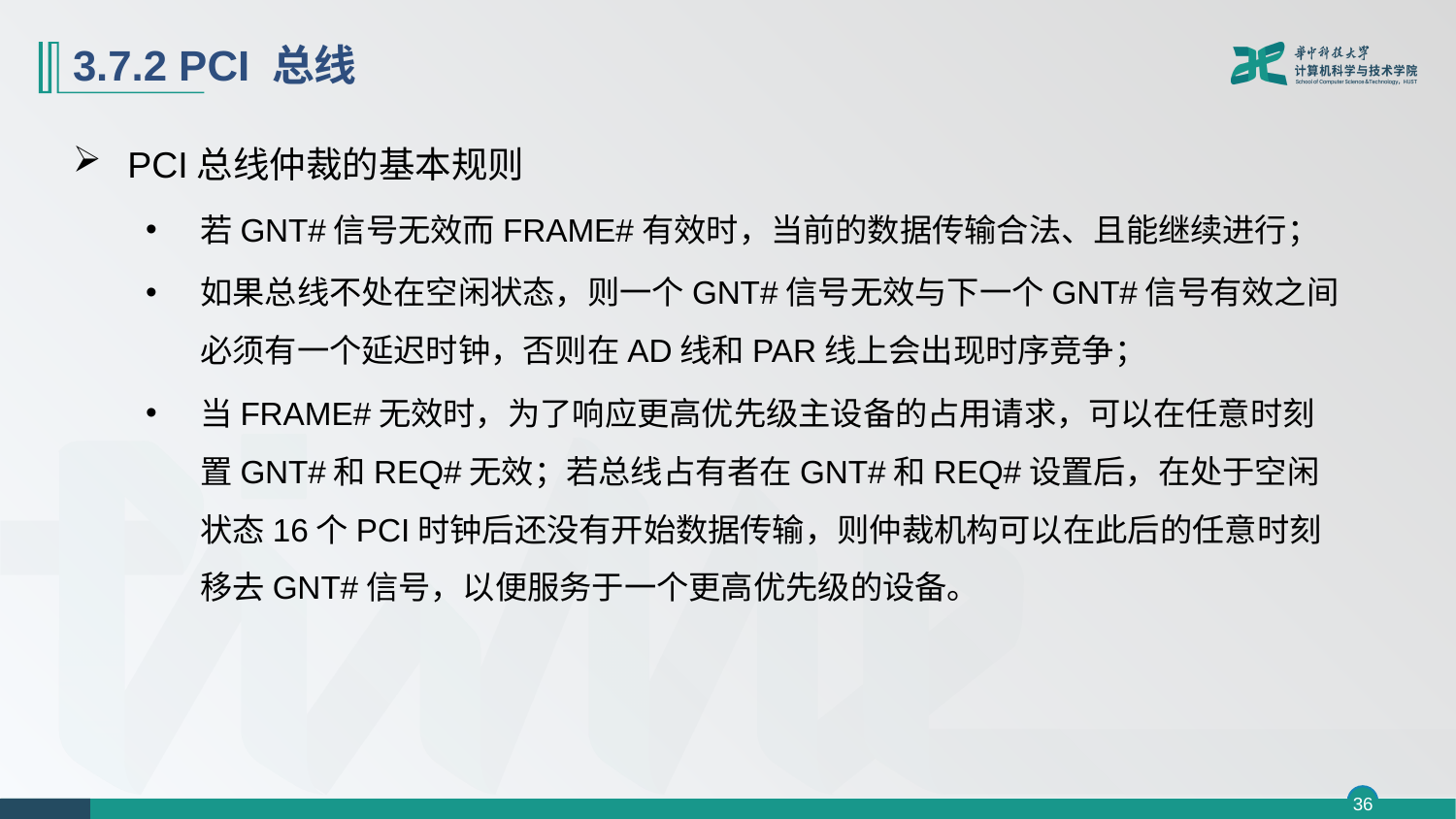

# 3.7.2 PCI 总线
PCI总线仲裁的基本规则
若GNT#信号无效而FRAME#有效时，当前的数据传输合法、且能继续进行；
如果总线不处在空闲状态，则一个GNT#信号无效与下一个GNT#信号有效之间必须有一个延迟时钟，否则在AD线和PAR线上会出现时序竞争；
当FRAME#无效时，为了响应更高优先级主设备的占用请求，可以在任意时刻置GNT#和REQ#无效；若总线占有者在GNT#和REQ#设置后，在处于空闲状态16个PCI时钟后还没有开始数据传输，则仲裁机构可以在此后的任意时刻移去GNT#信号，以便服务于一个更高优先级的设备。